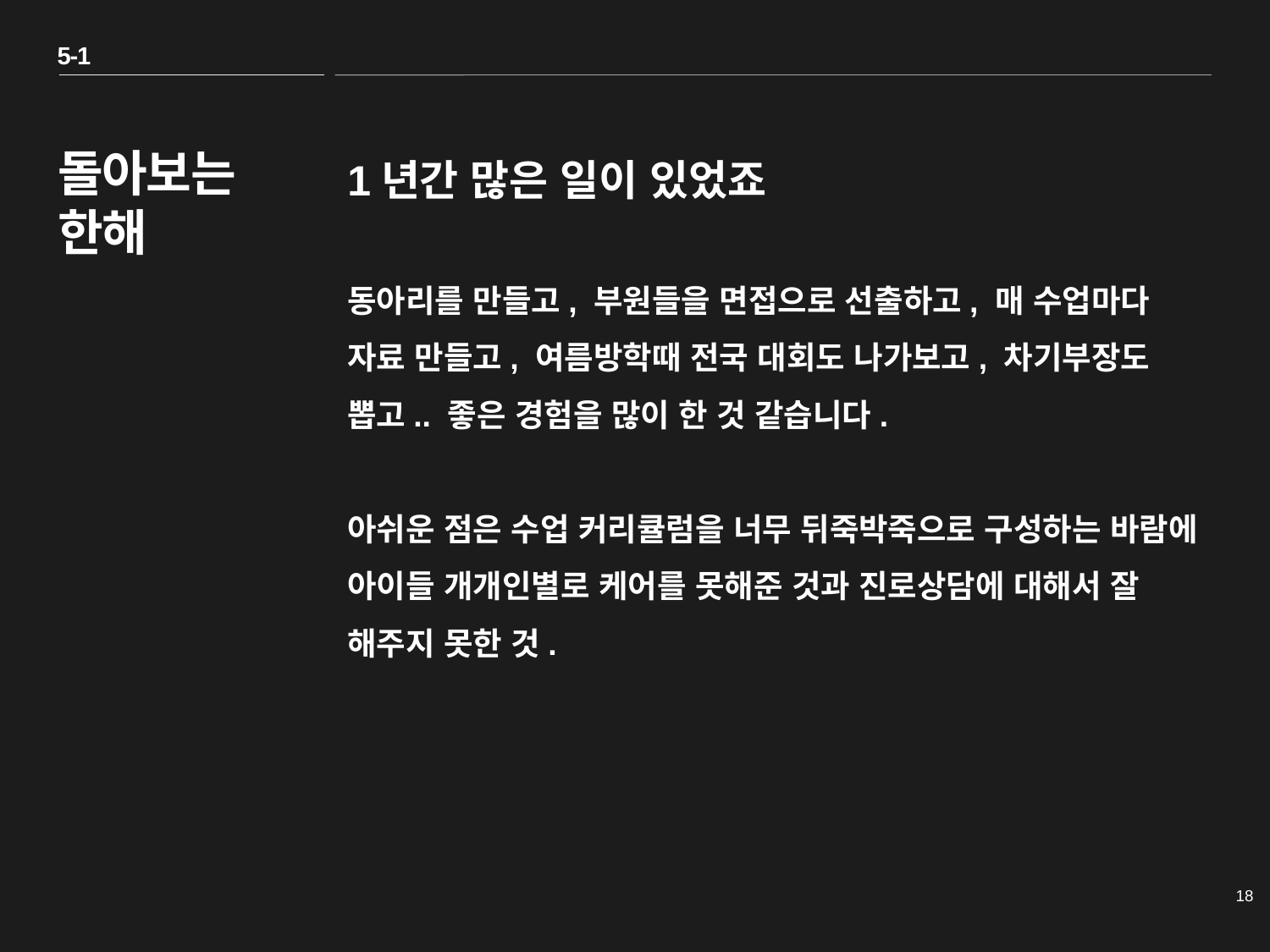

5-1
돌아보는
한해
1년간 많은 일이 있었죠

동아리를 만들고, 부원들을 면접으로 선출하고, 매 수업마다 자료 만들고, 여름방학때 전국 대회도 나가보고, 차기부장도 뽑고.. 좋은 경험을 많이 한 것 같습니다.

아쉬운 점은 수업 커리큘럼을 너무 뒤죽박죽으로 구성하는 바람에 아이들 개개인별로 케어를 못해준 것과 진로상담에 대해서 잘 해주지 못한 것.
18